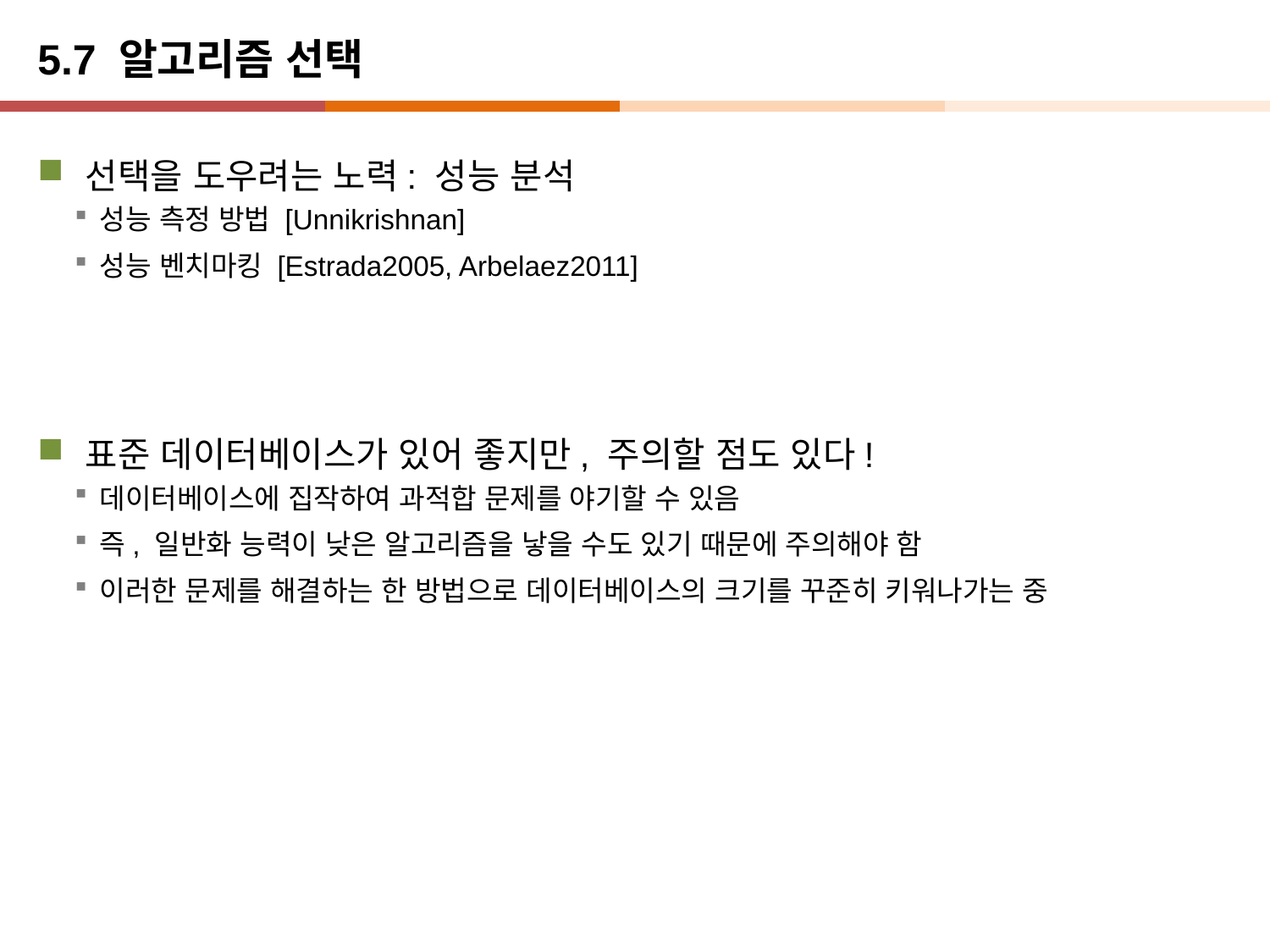

# 5.7 알고리즘 선택
선택을 도우려는 노력: 성능 분석
성능 측정 방법 [Unnikrishnan]
성능 벤치마킹 [Estrada2005, Arbelaez2011]

표준 데이터베이스가 있어 좋지만, 주의할 점도 있다!
데이터베이스에 집작하여 과적합 문제를 야기할 수 있음
즉, 일반화 능력이 낮은 알고리즘을 낳을 수도 있기 때문에 주의해야 함
이러한 문제를 해결하는 한 방법으로 데이터베이스의 크기를 꾸준히 키워나가는 중